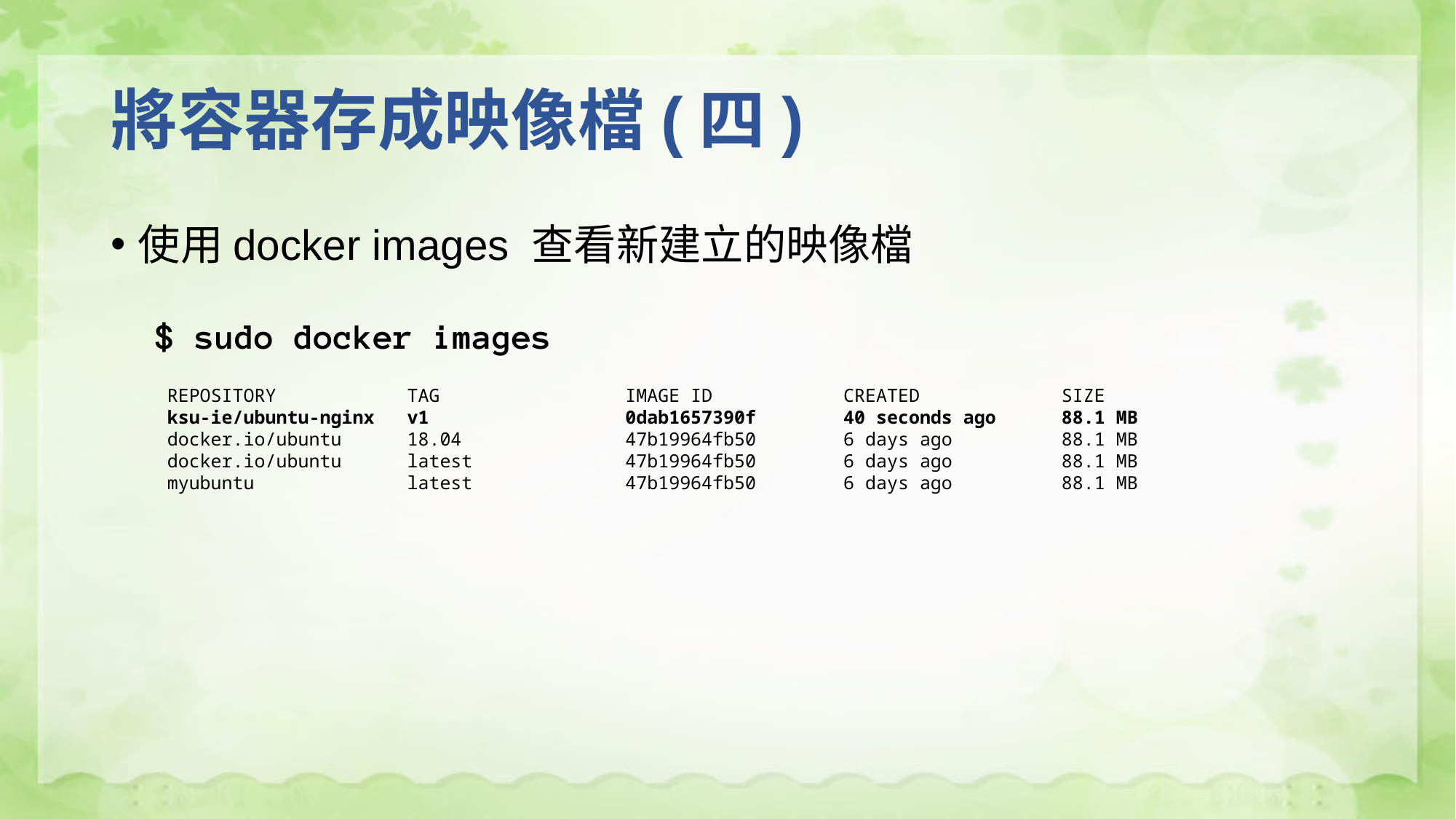

# 將容器存成映像檔(四)
使用docker images 查看新建立的映像檔

$ sudo docker images
REPOSITORY            TAG                 IMAGE ID            CREATED             SIZE
ksu-ie/ubuntu-nginx   v1                  0dab1657390f        40 seconds ago      88.1 MB
docker.io/ubuntu      18.04               47b19964fb50        6 days ago          88.1 MB
docker.io/ubuntu      latest              47b19964fb50        6 days ago          88.1 MB
myubuntu              latest              47b19964fb50        6 days ago          88.1 MB